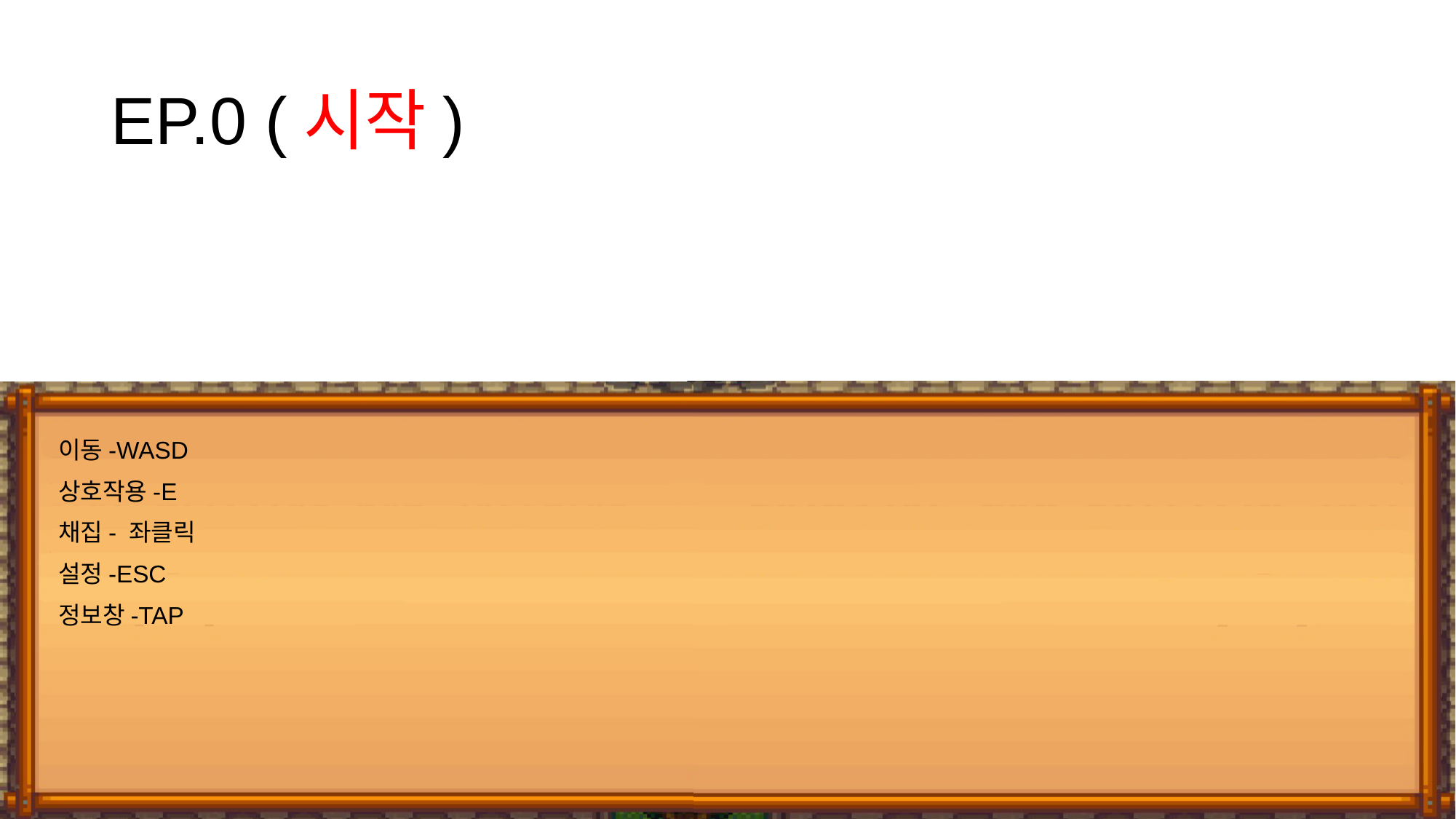

# EP.0 (시작)
이동-WASD
상호작용-E
채집- 좌클릭
설정-ESC
정보창-TAP